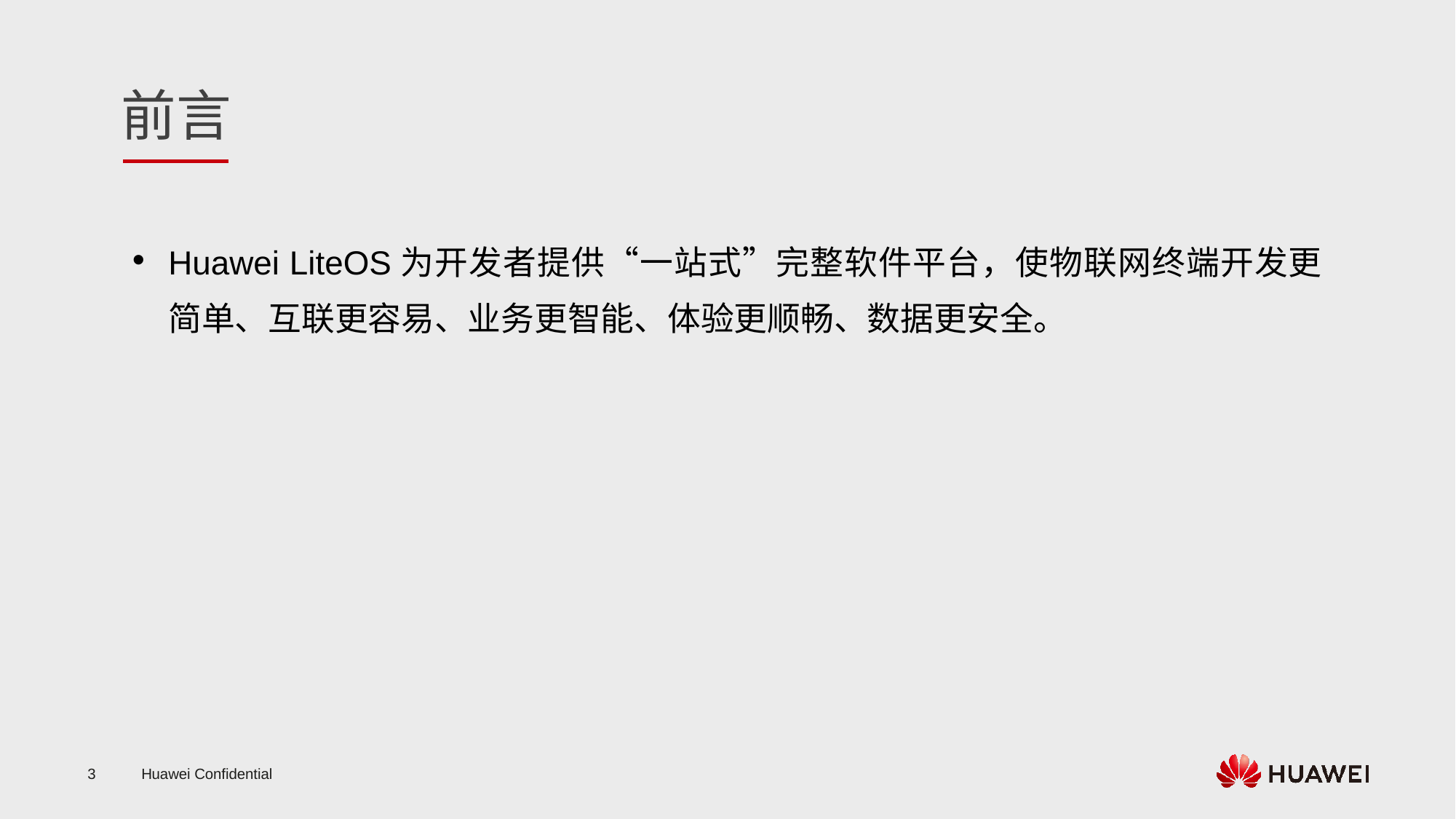

Huawei LiteOS为开发者提供“一站式”完整软件平台，使物联网终端开发更简单、互联更容易、业务更智能、体验更顺畅、数据更安全。